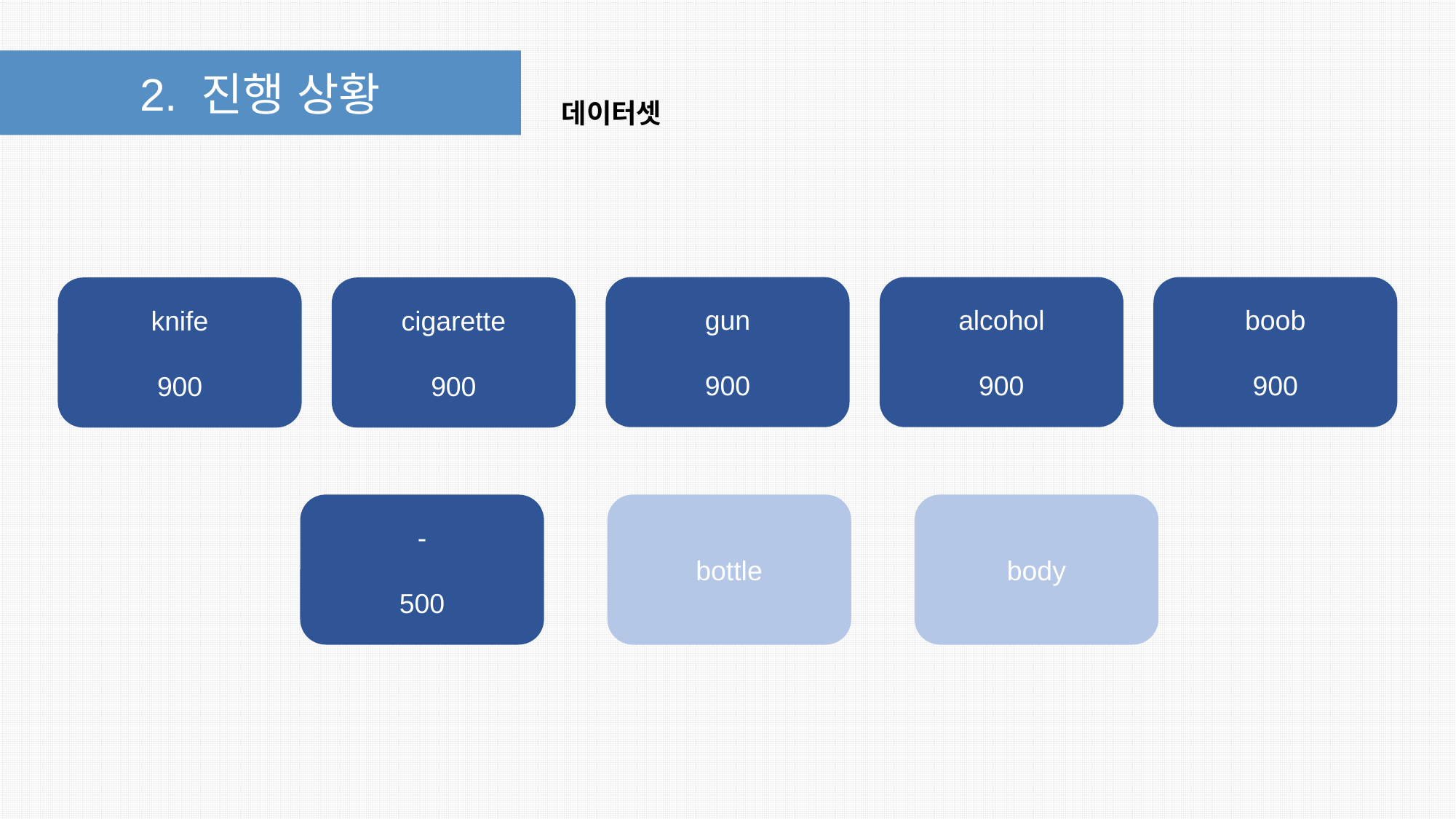

2. 진행 상황
데이터셋
boob

900
alcohol

900
gun

900
knife

900
cigarette

900
-

500
bottle
body